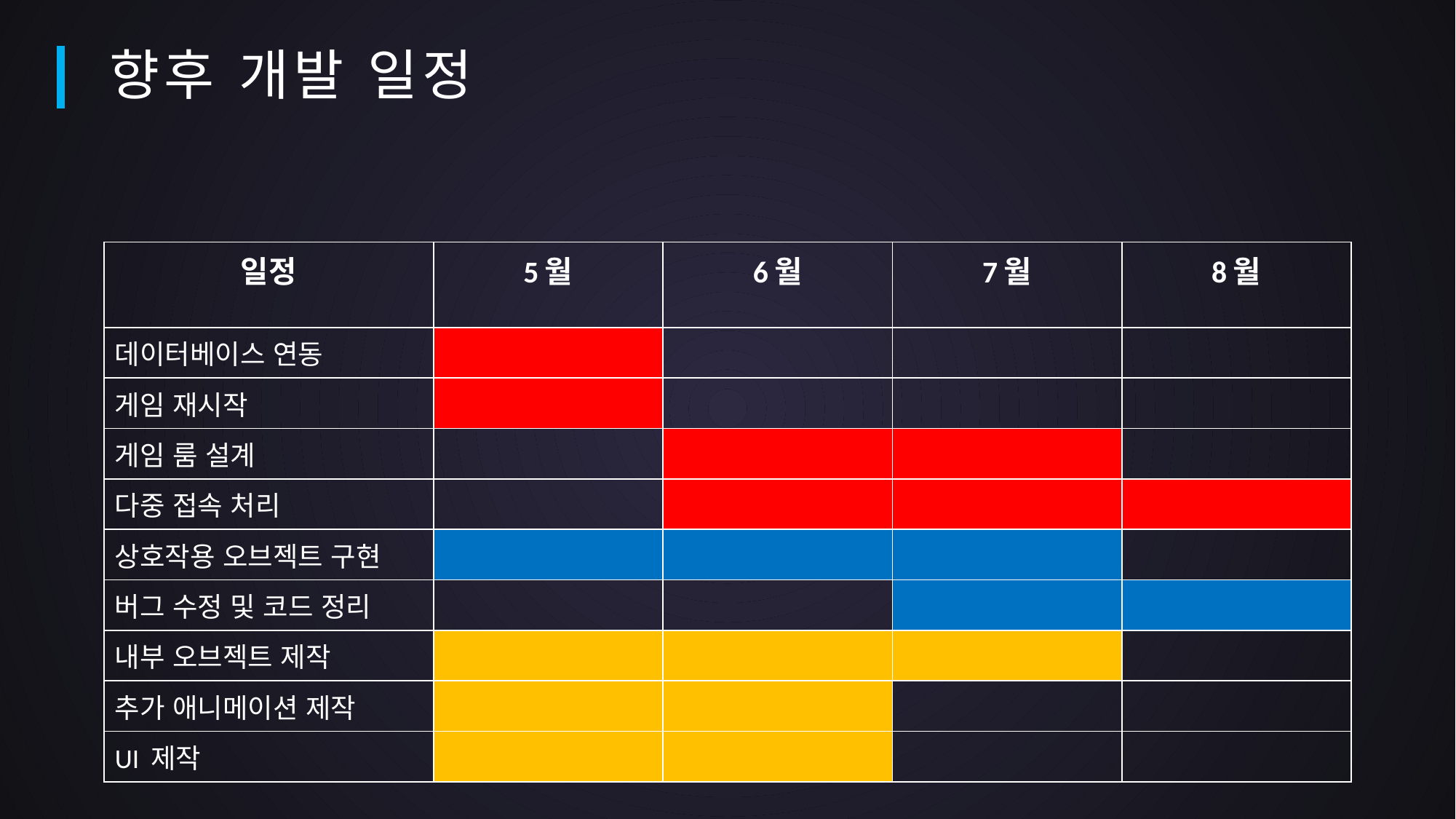

향후 개발 일정

| 일정 | 5월 | 6월 | 7월 | 8월 |
| --- | --- | --- | --- | --- |
| 데이터베이스 연동 |  |  |  |  |
| 게임 재시작 |  |  |  |  |
| 게임 룸 설계 |  |  |  |  |
| 다중 접속 처리 |  |  |  |  |
| 상호작용 오브젝트 구현 |  |  |  |  |
| 버그 수정 및 코드 정리 |  |  |  |  |
| 내부 오브젝트 제작 |  |  |  |  |
| 추가 애니메이션 제작 |  |  |  |  |
| UI 제작 |  |  |  |  |